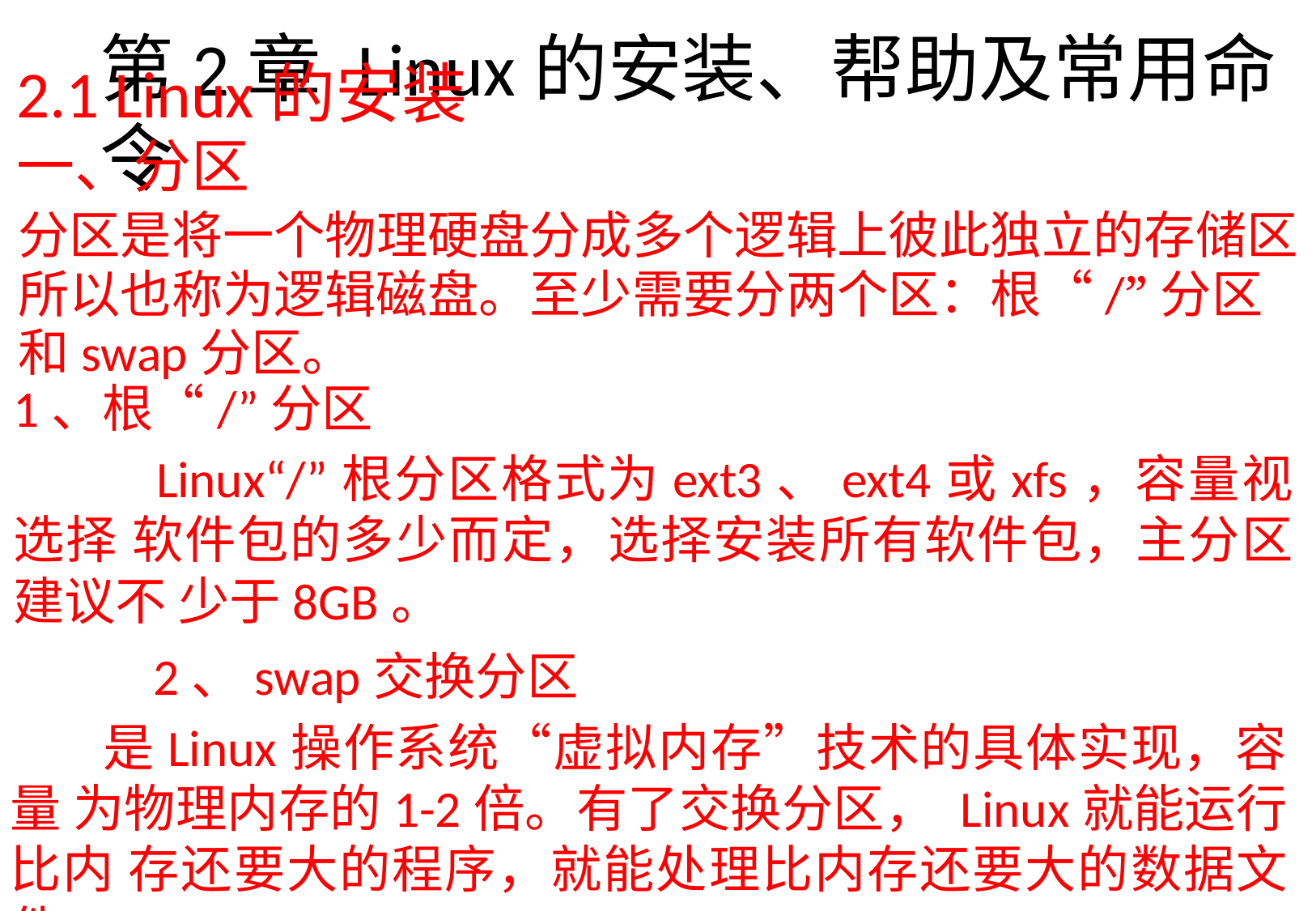

2.1 Linux的安装
一、分区
分区是将一个物理硬盘分成多个逻辑上彼此独立的存储区 所以也称为逻辑磁盘。至少需要分两个区：根“/”分区 和swap分区。
1、根“/”分区
Linux“/”根分区格式为ext3、ext4或xfs，容量视选择 软件包的多少而定，选择安装所有软件包，主分区建议不 少于8GB。
2、swap交换分区
是Linux操作系统“虚拟内存”技术的具体实现，容量 为物理内存的1-2倍。有了交换分区， Linux就能运行比内 存还要大的程序，就能处理比内存还要大的数据文件。
# 第2章Linux的安装、帮助及常用命令